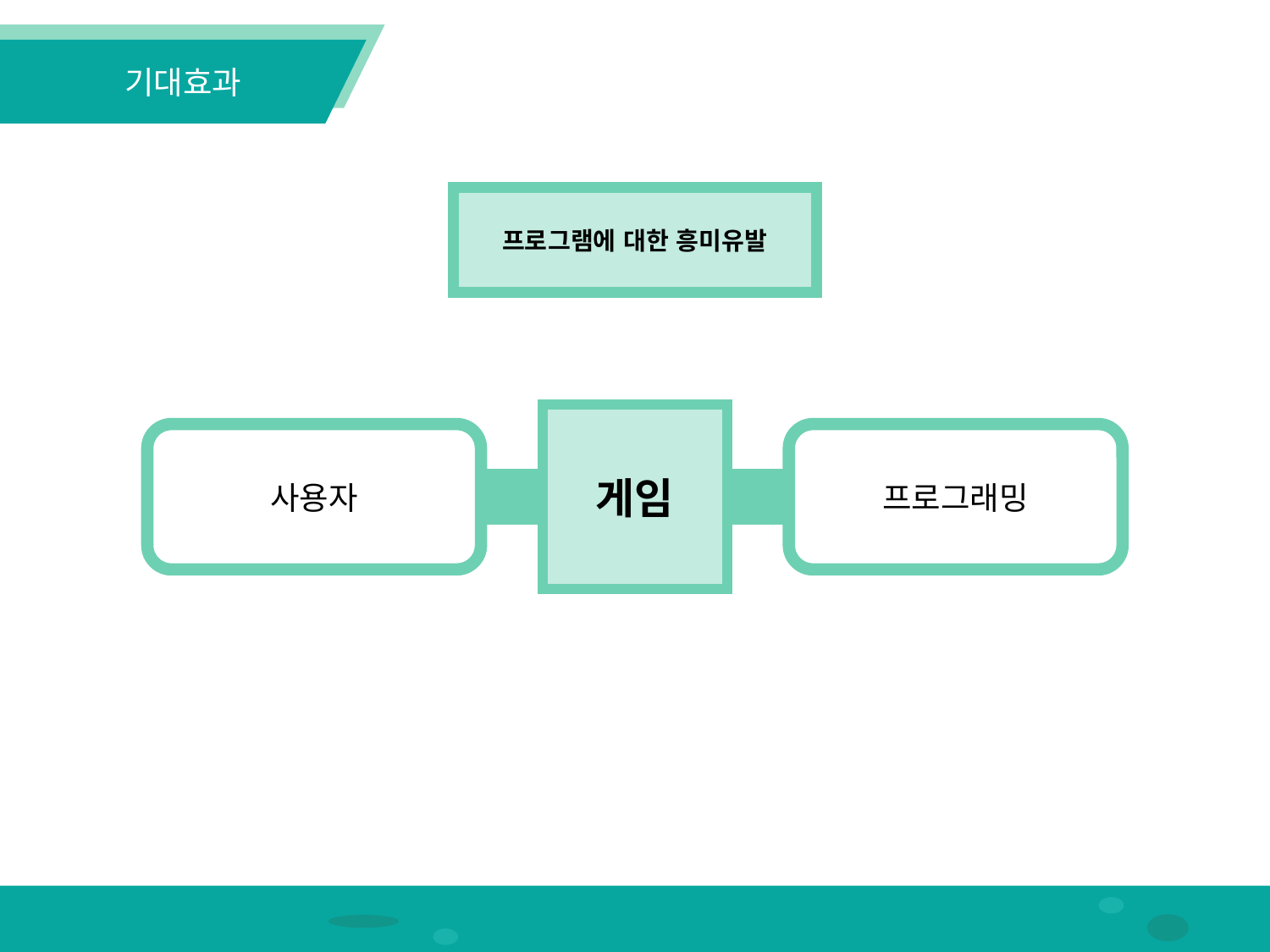

기대효과
프로그램에 대한 흥미유발
게임
사용자
프로그래밍